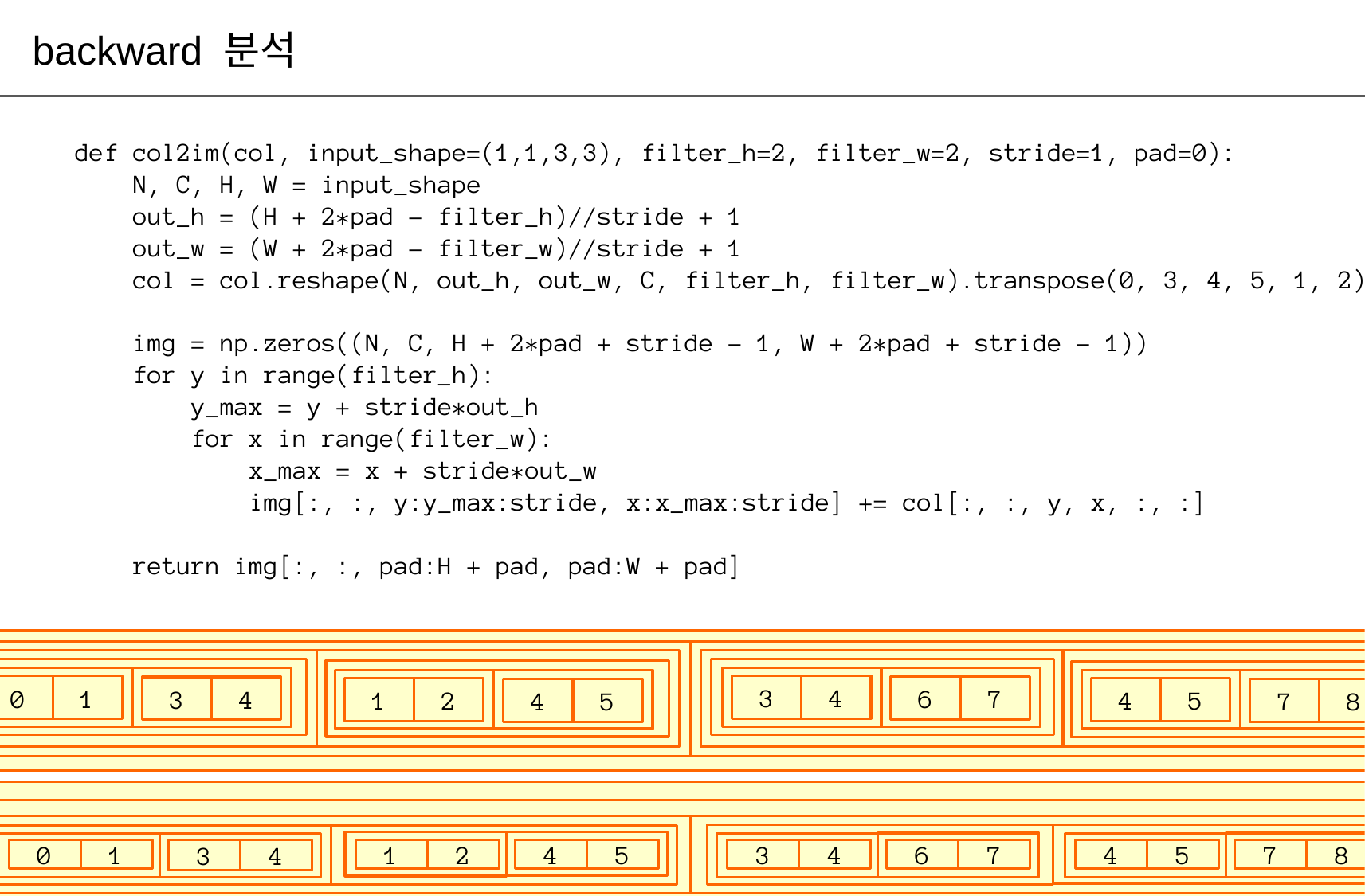

backward 분석
def col2im(col, input_shape=(1,1,3,3), filter_h=2, filter_w=2, stride=1, pad=0):
    N, C, H, W = input_shape
    out_h = (H + 2*pad - filter_h)//stride + 1
    out_w = (W + 2*pad - filter_w)//stride + 1
    col = col.reshape(N, out_h, out_w, C, filter_h, filter_w).transpose(0, 3, 4, 5, 1, 2)

    img = np.zeros((N, C, H + 2*pad + stride - 1, W + 2*pad + stride - 1))
    for y in range(filter_h):
        y_max = y + stride*out_h
        for x in range(filter_w):
            x_max = x + stride*out_w
            img[:, :, y:y_max:stride, x:x_max:stride] += col[:, :, y, x, :, :]

    return img[:, :, pad:H + pad, pad:W + pad]
dx
0
2
2
6
16
10
6
14
8
0
1
3
4
1
2
4
5
3
4
6
7
4
5
7
8

3
4
6
7

0
1
3
4

1
2
4
5

4
5
7
8
col

x

1
4
2
5
4
7
4
5
7
8
0
3
1
4
3
6